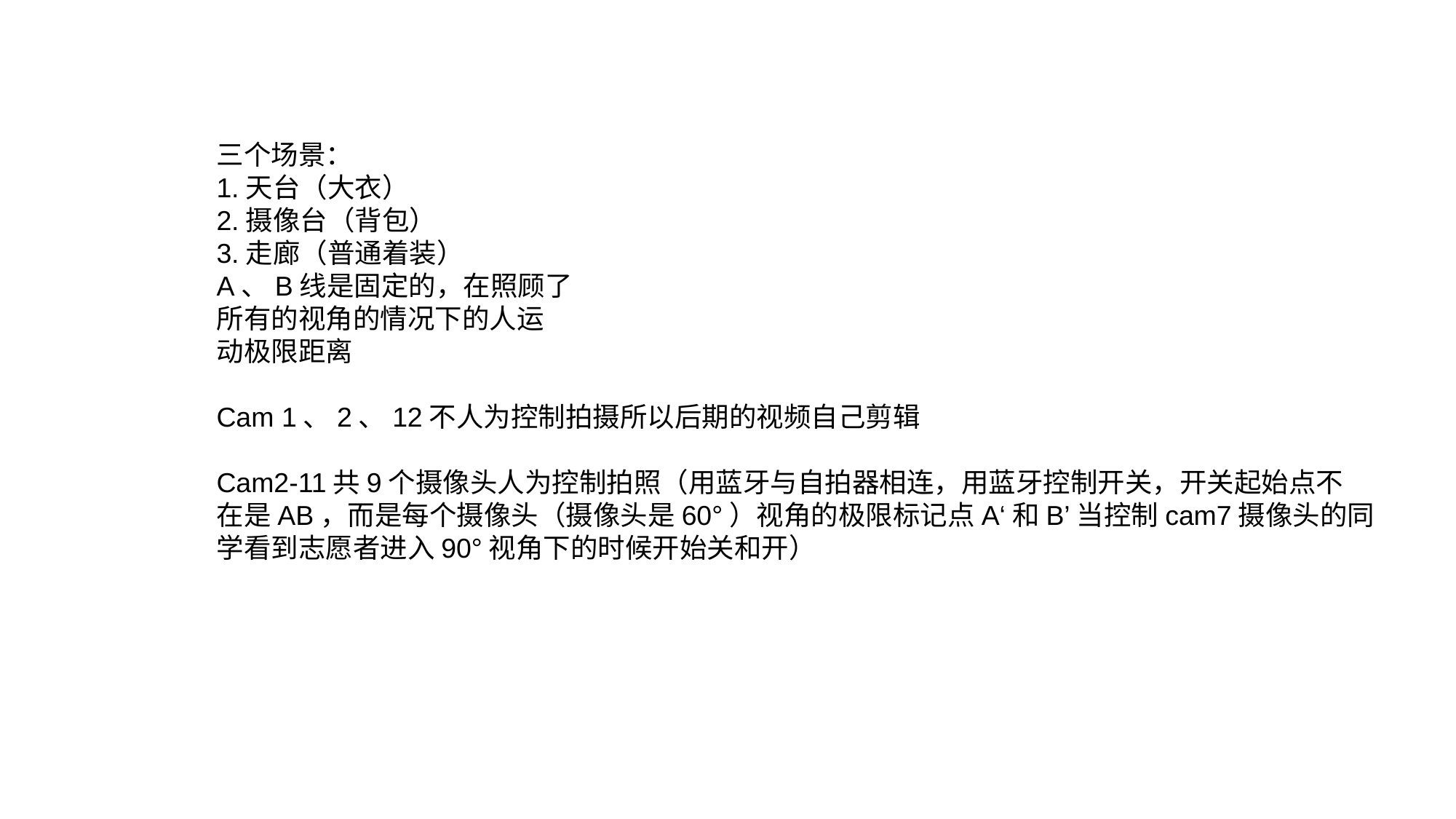

三个场景：
1.天台（大衣）
2.摄像台（背包）
3.走廊（普通着装）
A、B线是固定的，在照顾了
所有的视角的情况下的人运
动极限距离

Cam 1、2、12不人为控制拍摄所以后期的视频自己剪辑

Cam2-11共9个摄像头人为控制拍照（用蓝牙与自拍器相连，用蓝牙控制开关，开关起始点不
在是AB，而是每个摄像头（摄像头是60°）视角的极限标记点A‘和B’当控制cam7摄像头的同学看到志愿者进入90°视角下的时候开始关和开）